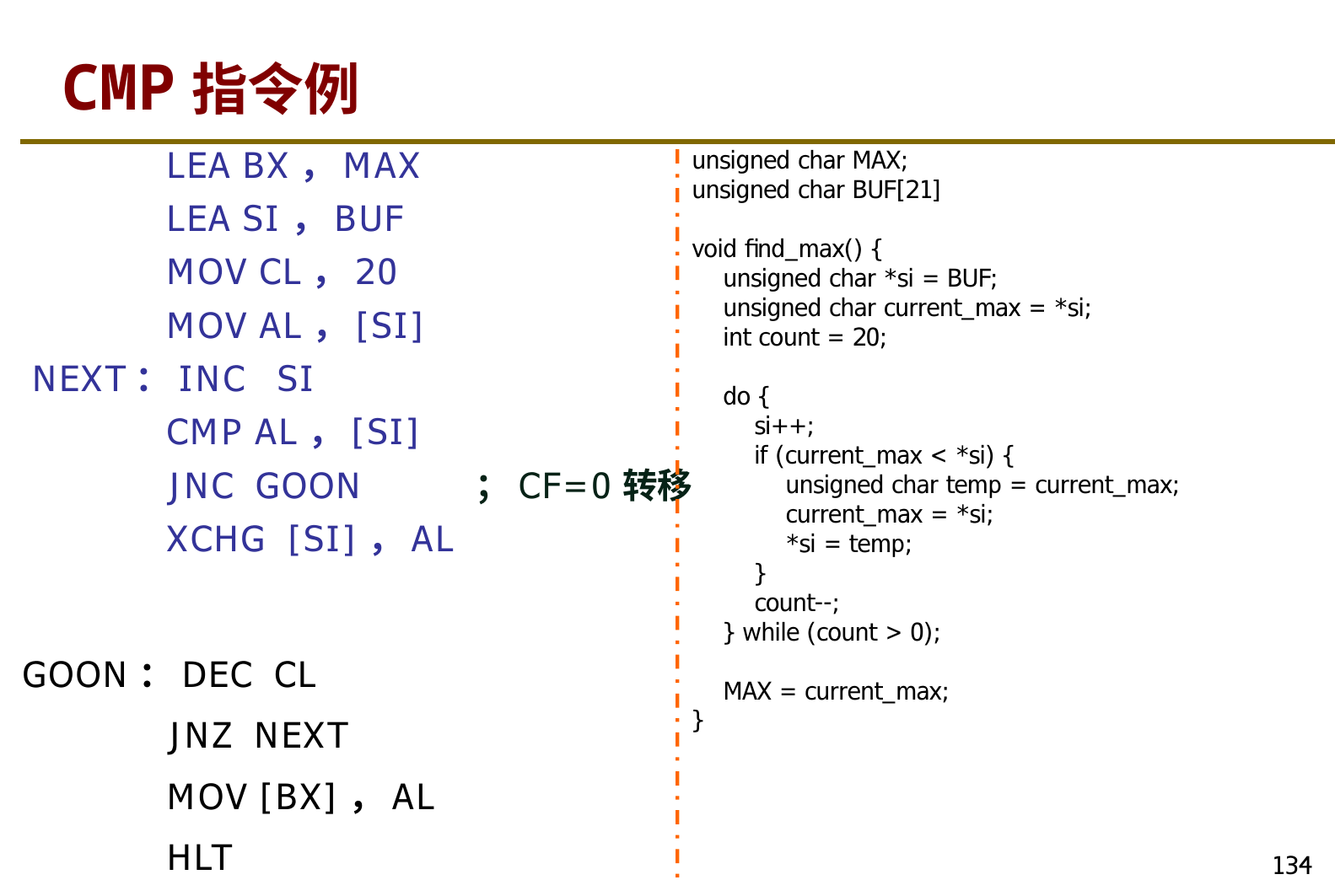

# CMP指令例
             LEA BX，MAX
             LEA SI，BUF
             MOV CL，20
             MOV AL，[SI]
NEXT：INC   SI
             CMP AL，[SI]
             JNC  GOON          ；CF=0转移
             XCHG  [SI]，AL
unsigned char MAX;
unsigned char BUF[21]

void find_max() {
    unsigned char *si = BUF;
    unsigned char current_max = *si;
    int count = 20;

    do {
        si++;
        if (current_max < *si) {
            unsigned char temp = current_max;
            current_max = *si;
            *si = temp;
        }
        count--;
    } while (count > 0);

    MAX = current_max;
}

GOON：DEC  CL
              JNZ  NEXT
              MOV [BX]，AL
              HLT
134